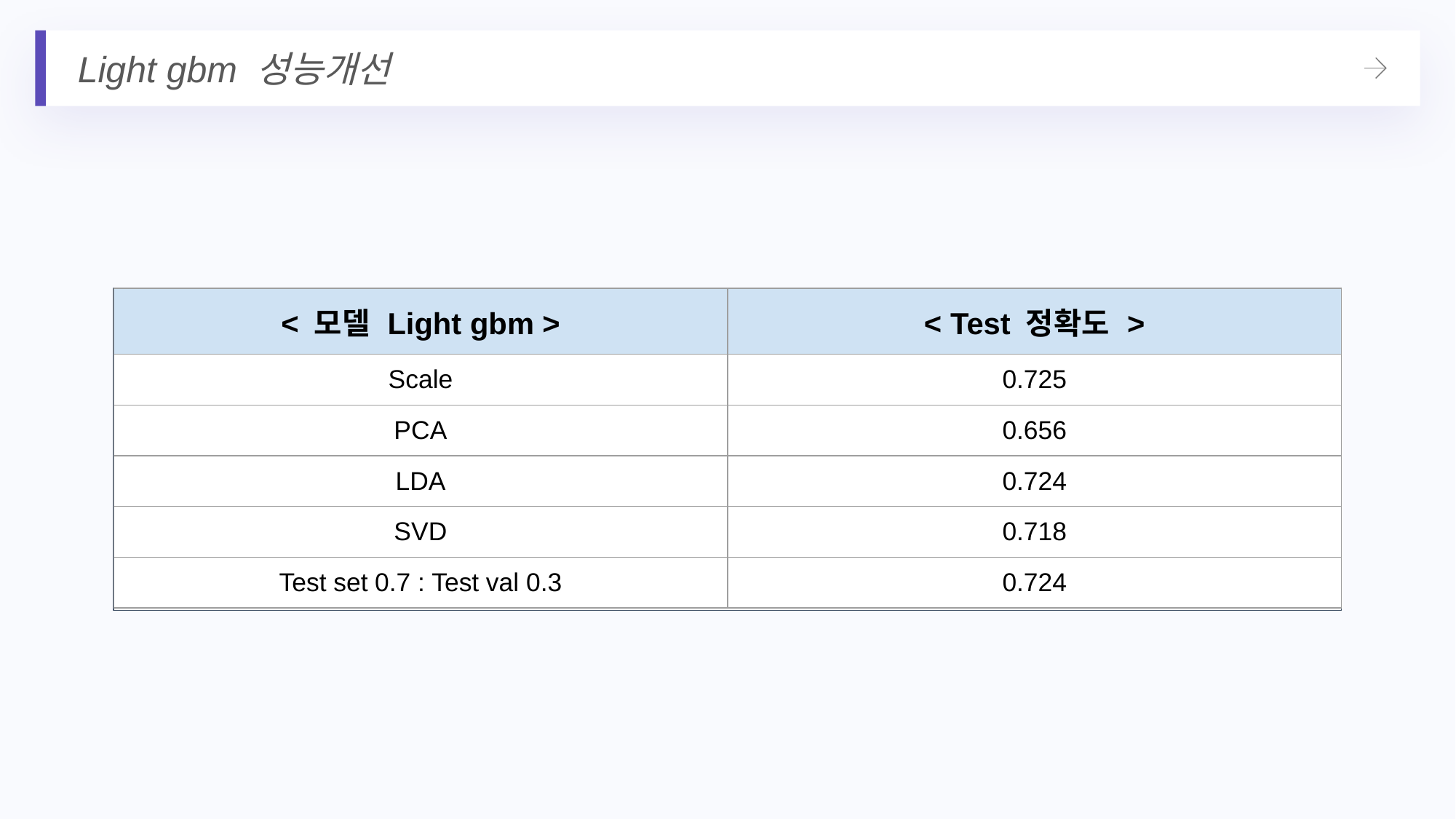

Light gbm 성능개선

| < 모델 Light gbm > | < Test 정확도 > |
| --- | --- |
| Scale | 0.725 |
| PCA | 0.656 |
| LDA | 0.724 |
| SVD | 0.718 |
| Test set 0.7 : Test val 0.3 | 0.724 |